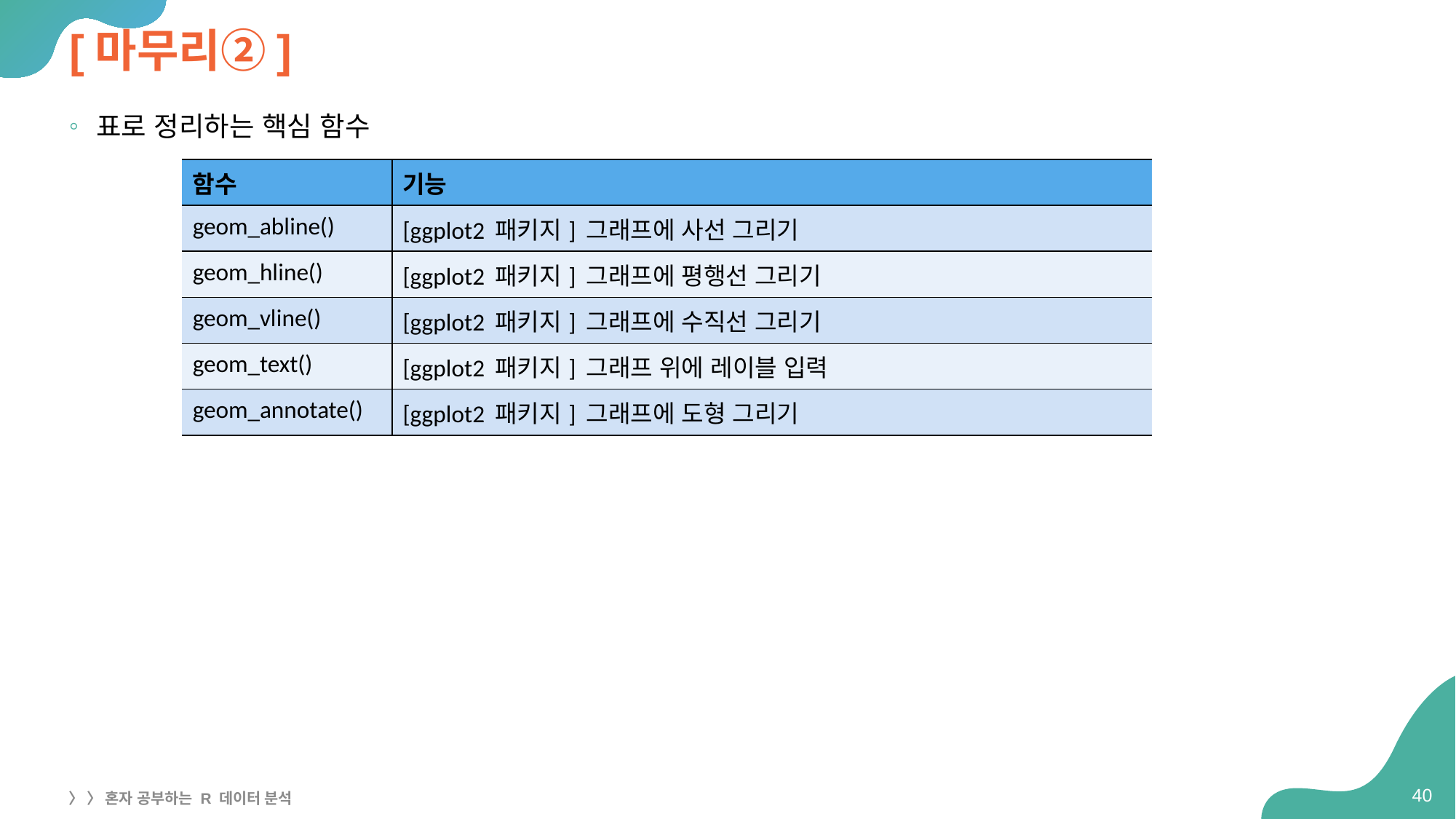

# [마무리②]
표로 정리하는 핵심 함수
| 함수 | 기능 |
| --- | --- |
| geom\_abline() | [ggplot2 패키지] 그래프에 사선 그리기 |
| geom\_hline() | [ggplot2 패키지] 그래프에 평행선 그리기 |
| geom\_vline() | [ggplot2 패키지] 그래프에 수직선 그리기 |
| geom\_text() | [ggplot2 패키지] 그래프 위에 레이블 입력 |
| geom\_annotate() | [ggplot2 패키지] 그래프에 도형 그리기 |
40
〉 〉 혼자 공부하는 R 데이터 분석